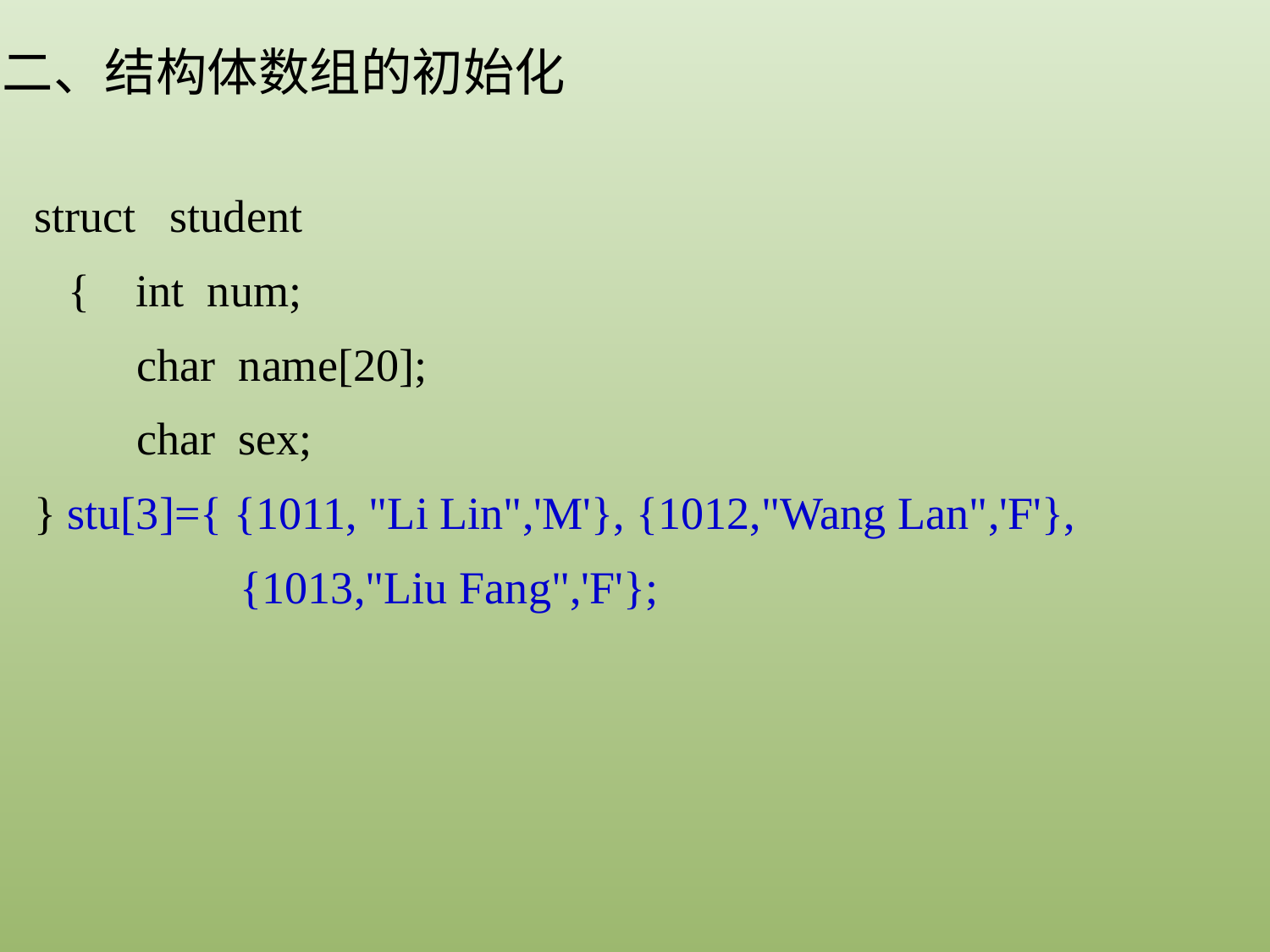

二、结构体数组的初始化
struct   student
   {    int  num;
         char  name[20];
         char  sex;
} stu[3]={ {1011, "Li Lin",'M'}, {1012,"Wang Lan",'F'},
                  {1013,"Liu Fang",'F'};
396